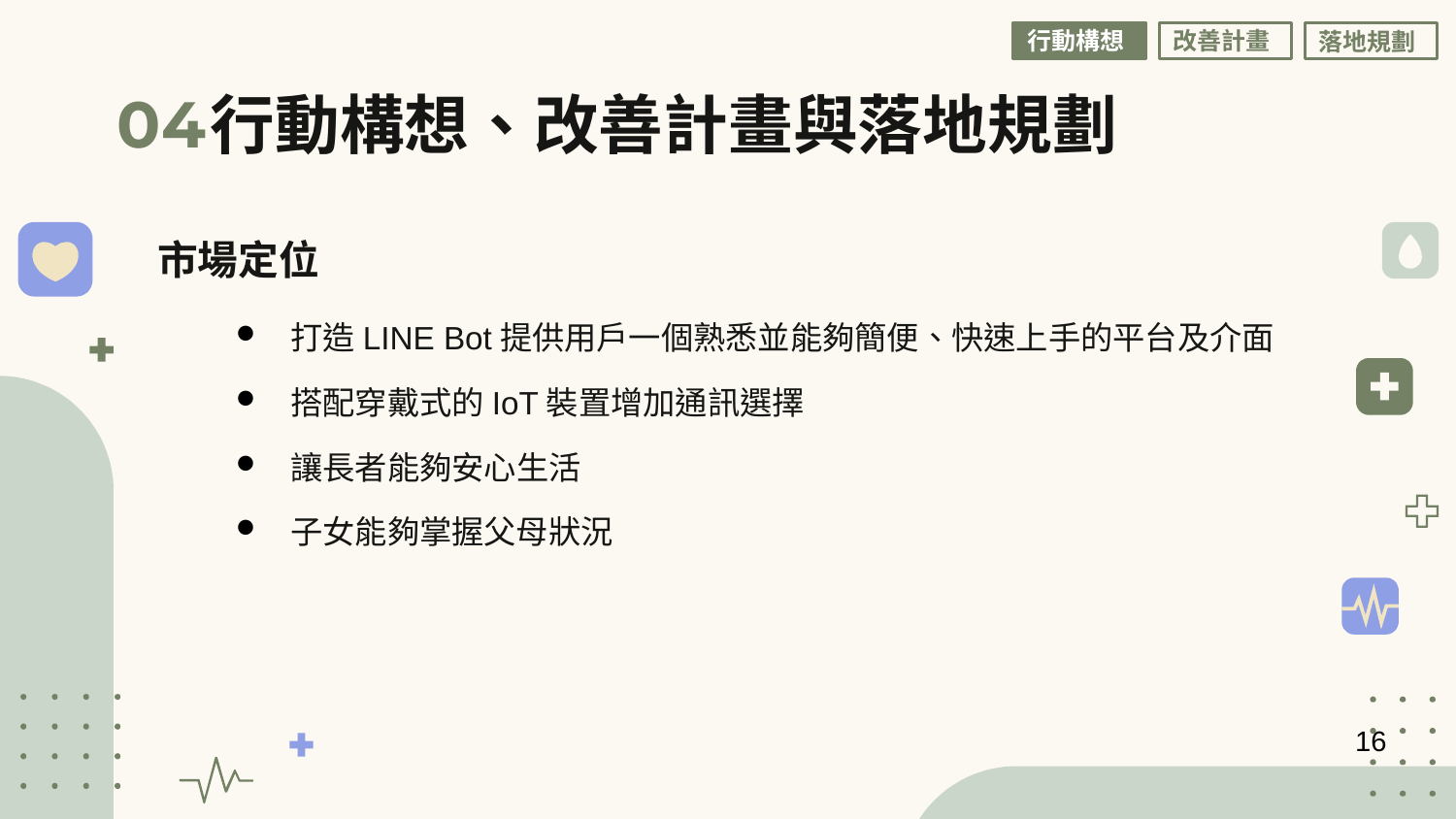

行動構想
改善計畫
落地規劃
行動構想、改善計畫與落地規劃
04
市場定位
打造LINE Bot提供用戶一個熟悉並能夠簡便、快速上手的平台及介面
搭配穿戴式的IoT裝置增加通訊選擇
讓長者能夠安心生活
子女能夠掌握父母狀況
16